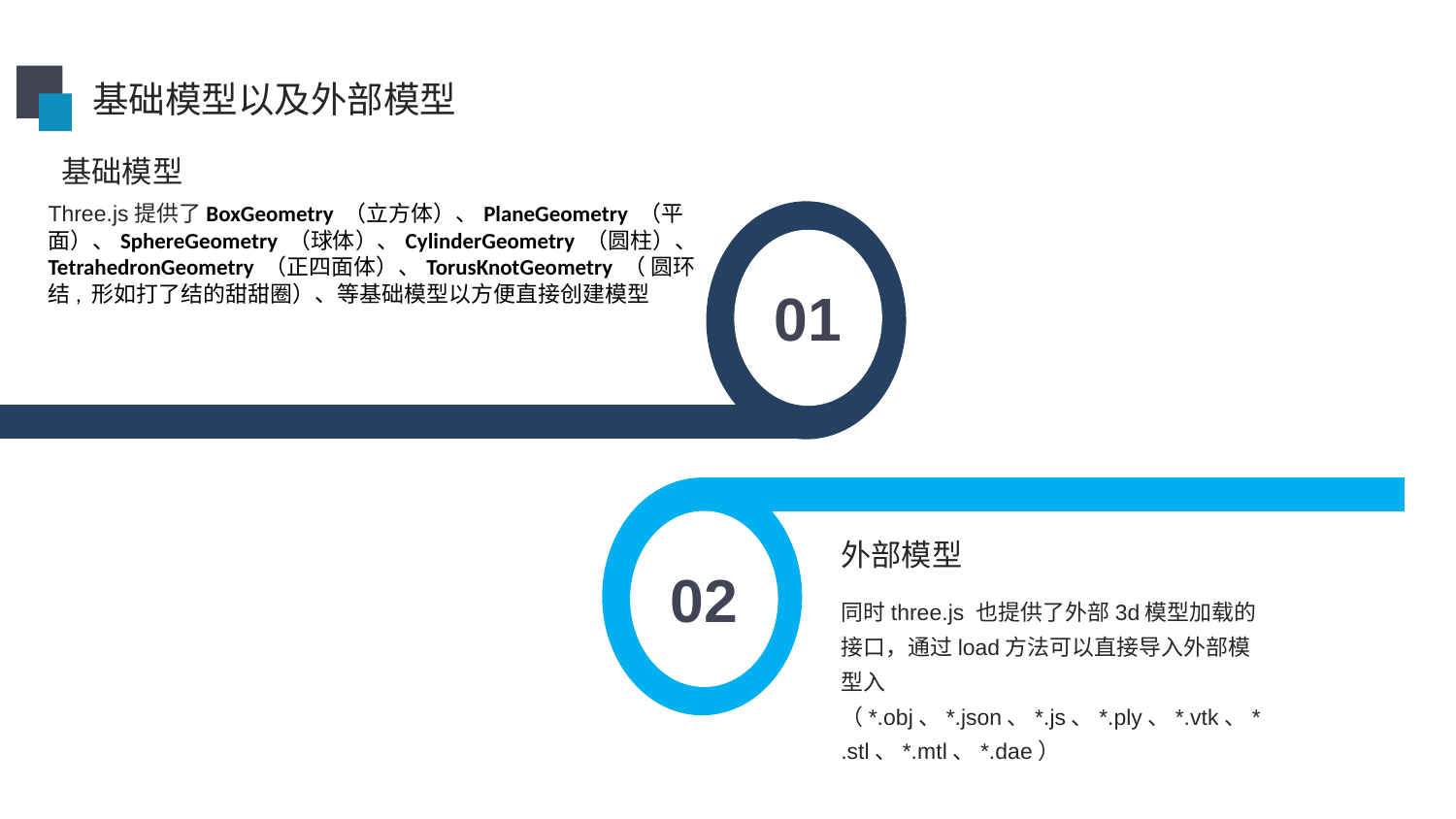

基础模型以及外部模型

01

02

外部模型
同时three.js 也提供了外部3d模型加载的接口，通过load方法可以直接导入外部模型入（*.obj、*.json、*.js、*.ply、*.vtk、*.stl、*.mtl、*.dae）
基础模型
Three.js提供了BoxGeometry （立方体）、PlaneGeometry （平面）、SphereGeometry （球体）、CylinderGeometry （圆柱）、TetrahedronGeometry （正四面体）、TorusKnotGeometry （ 圆环结, 形如打了结的甜甜圈）、等基础模型以方便直接创建模型